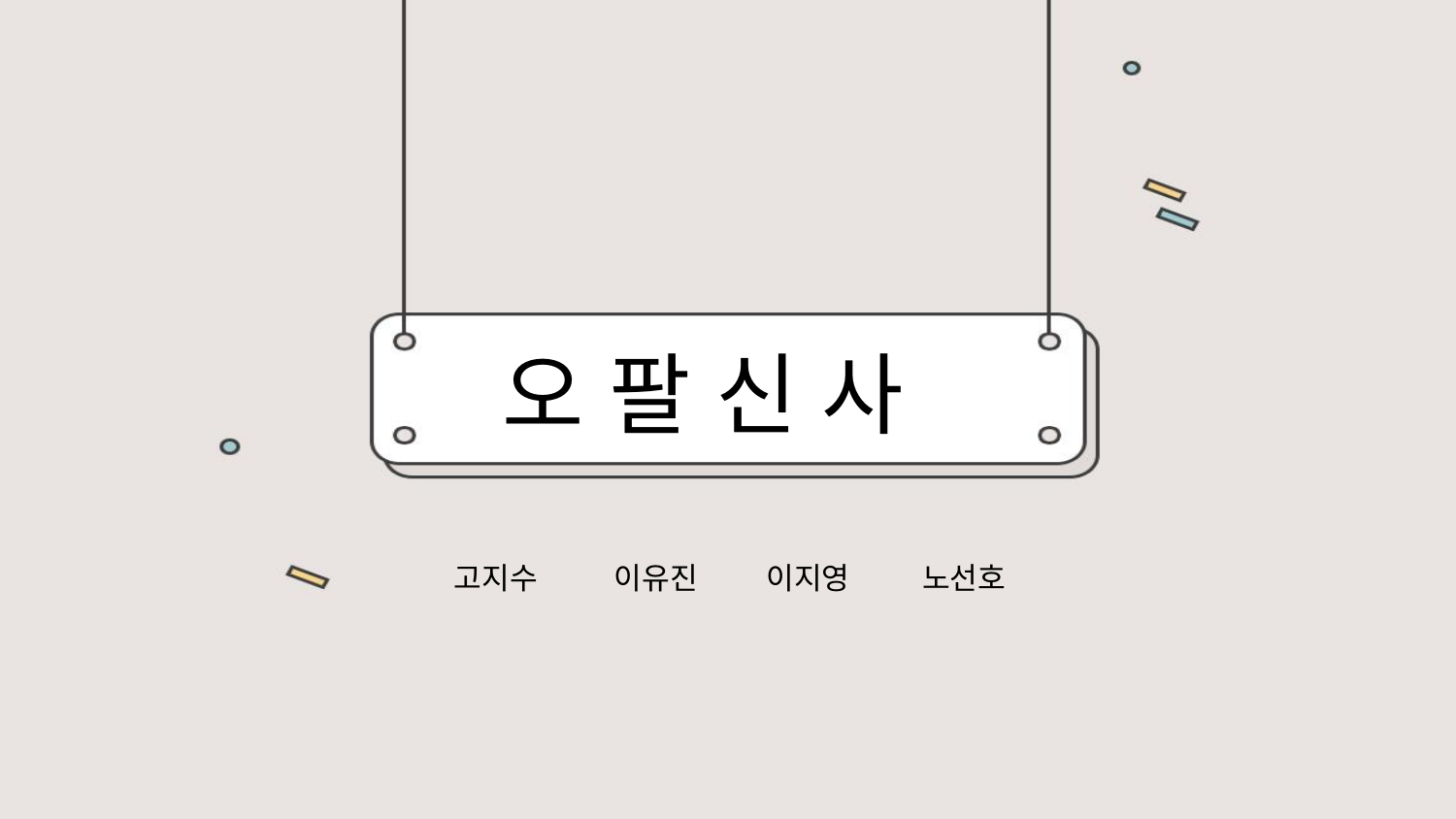

오 팔 신 사
고지수
이유진
이지영
노선호